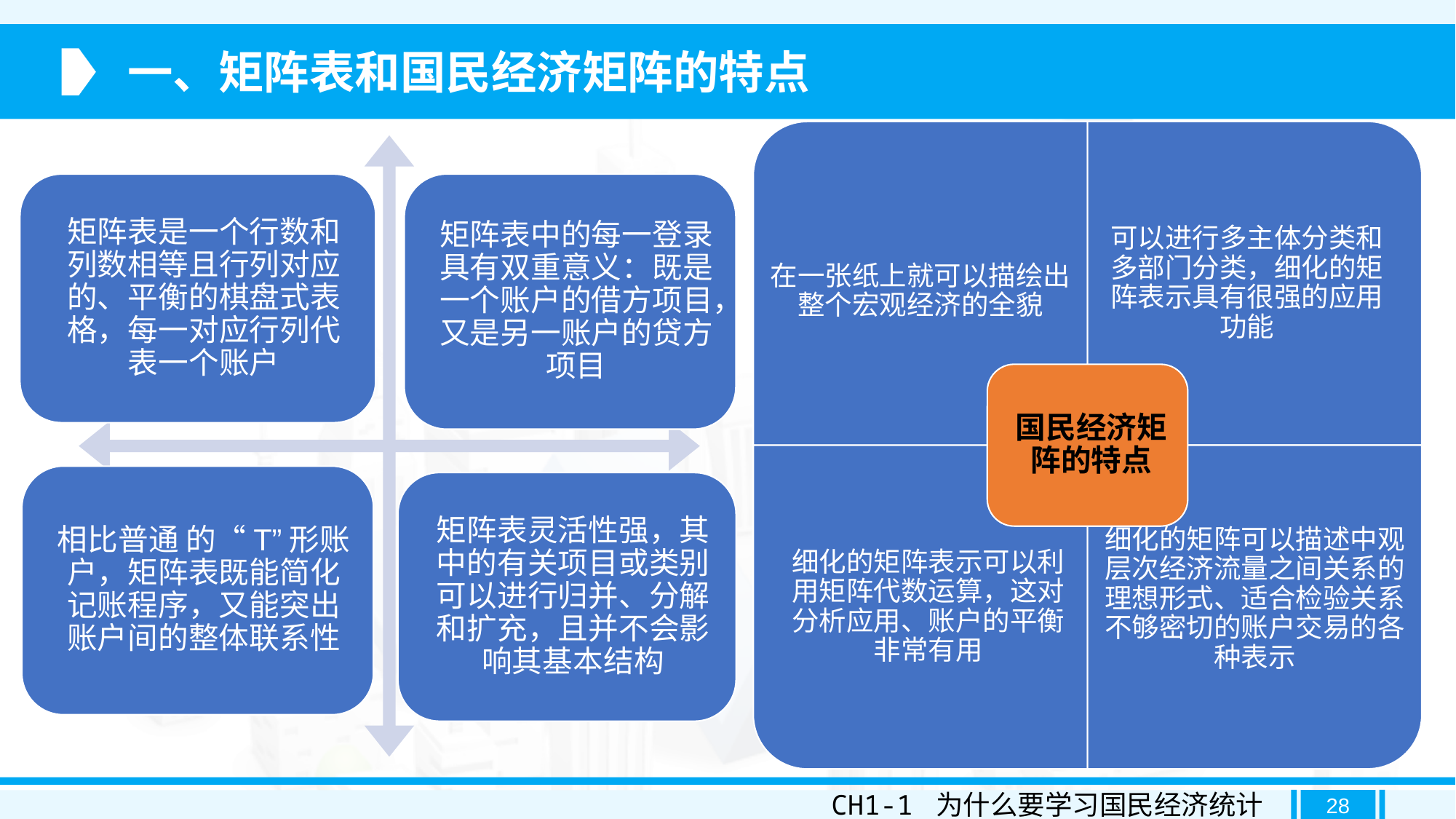

一、矩阵表和国民经济矩阵的特点

在一张纸上就可以描绘出整个宏观经济的全貌
可以进行多主体分类和多部门分类，细化的矩阵表示具有很强的应用功能
细化的矩阵表示可以利用矩阵代数运算，这对分析应用、账户的平衡非常有用
细化的矩阵可以描述中观层次经济流量之间关系的理想形式、适合检验关系不够密切的账户交易的各种表示
国民经济矩阵的特点
矩阵表是一个行数和列数相等且行列对应的、平衡的棋盘式表格，每一对应行列代表一个账户
矩阵表中的每一登录具有双重意义：既是一个账户的借方项目，又是另一账户的贷方项目
相比普通 的“T”形账户，矩阵表既能简化记账程序，又能突出账户间的整体联系性
矩阵表灵活性强，其中的有关项目或类别可以进行归并、分解和扩充，且并不会影响其基本结构
CH1-1 为什么要学习国民经济统计学
28